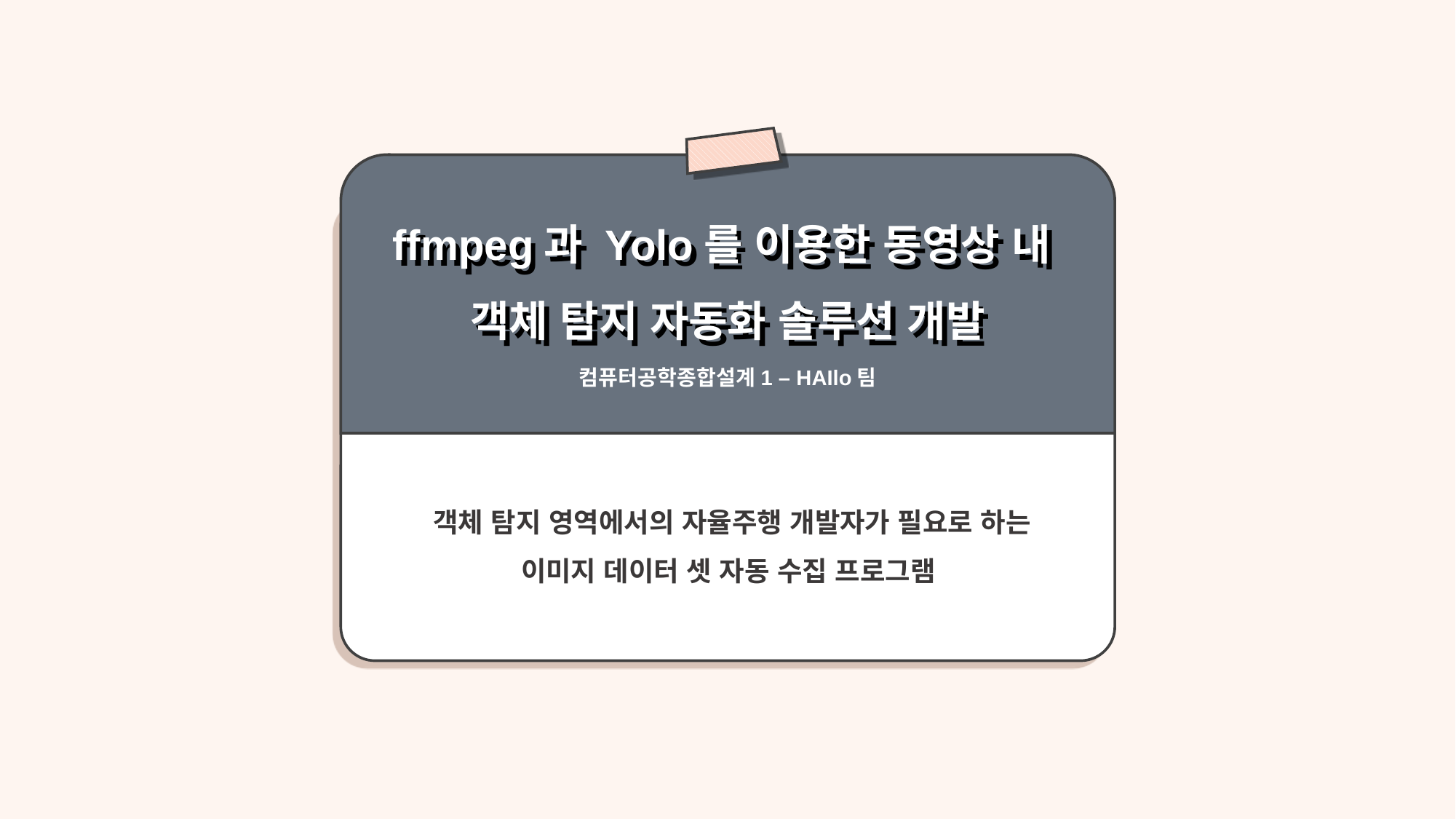

컴퓨터공학종합설계1 – HAIlo팀
ffmpeg과 Yolo를 이용한 동영상 내
객체 탐지 자동화 솔루션 개발

ffmpeg과 Yolo를 이용한 동영상 내
객체 탐지 자동화 솔루션 개발
객체 탐지 영역에서의 자율주행 개발자가 필요로 하는
이미지 데이터 셋 자동 수집 프로그램